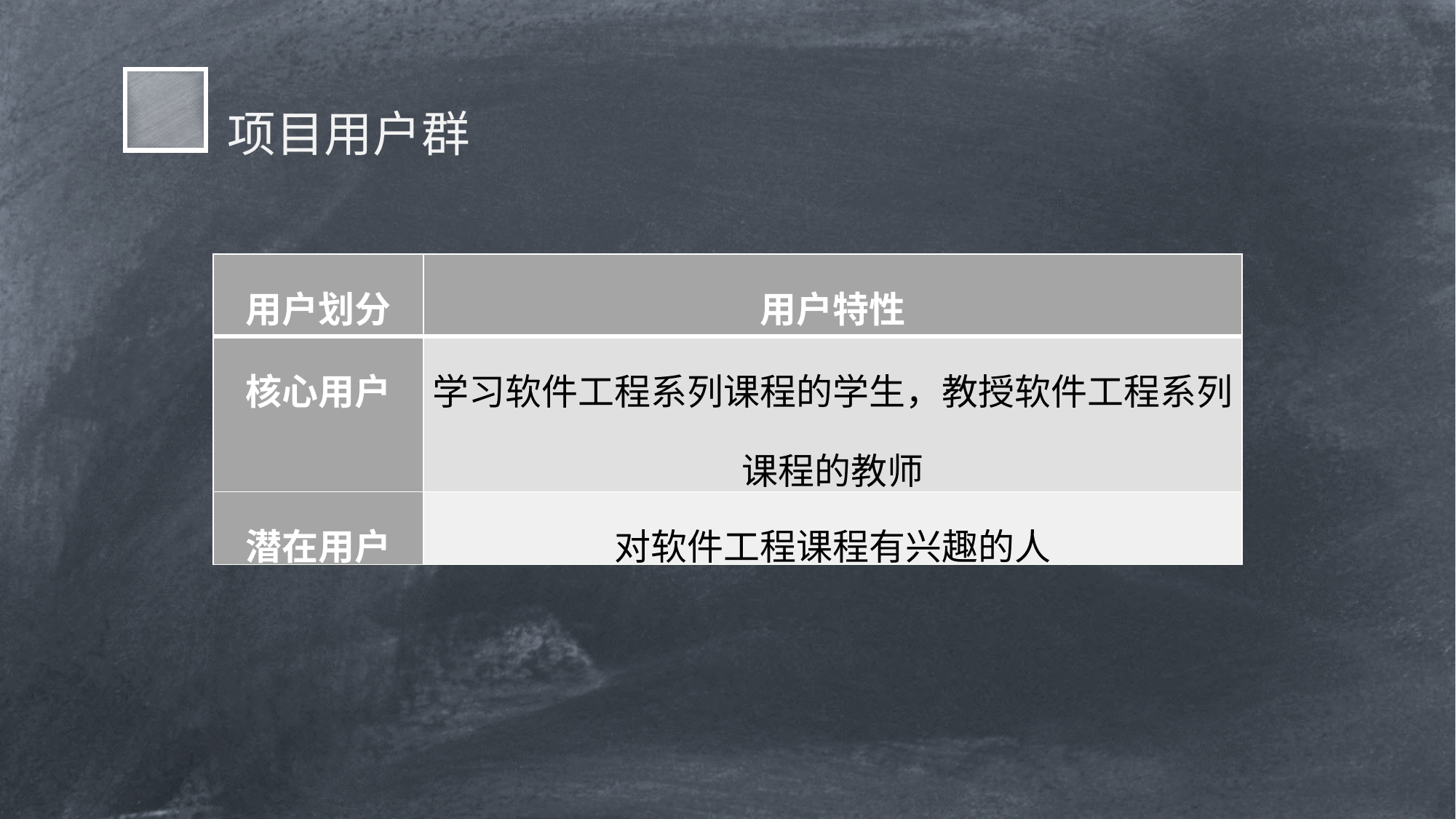

项目用户群

| 用户划分 | 用户特性 |
| --- | --- |
| 核心用户 | 学习软件工程系列课程的学生，教授软件工程系列课程的教师 |
| 潜在用户 | 对软件工程课程有兴趣的人 |